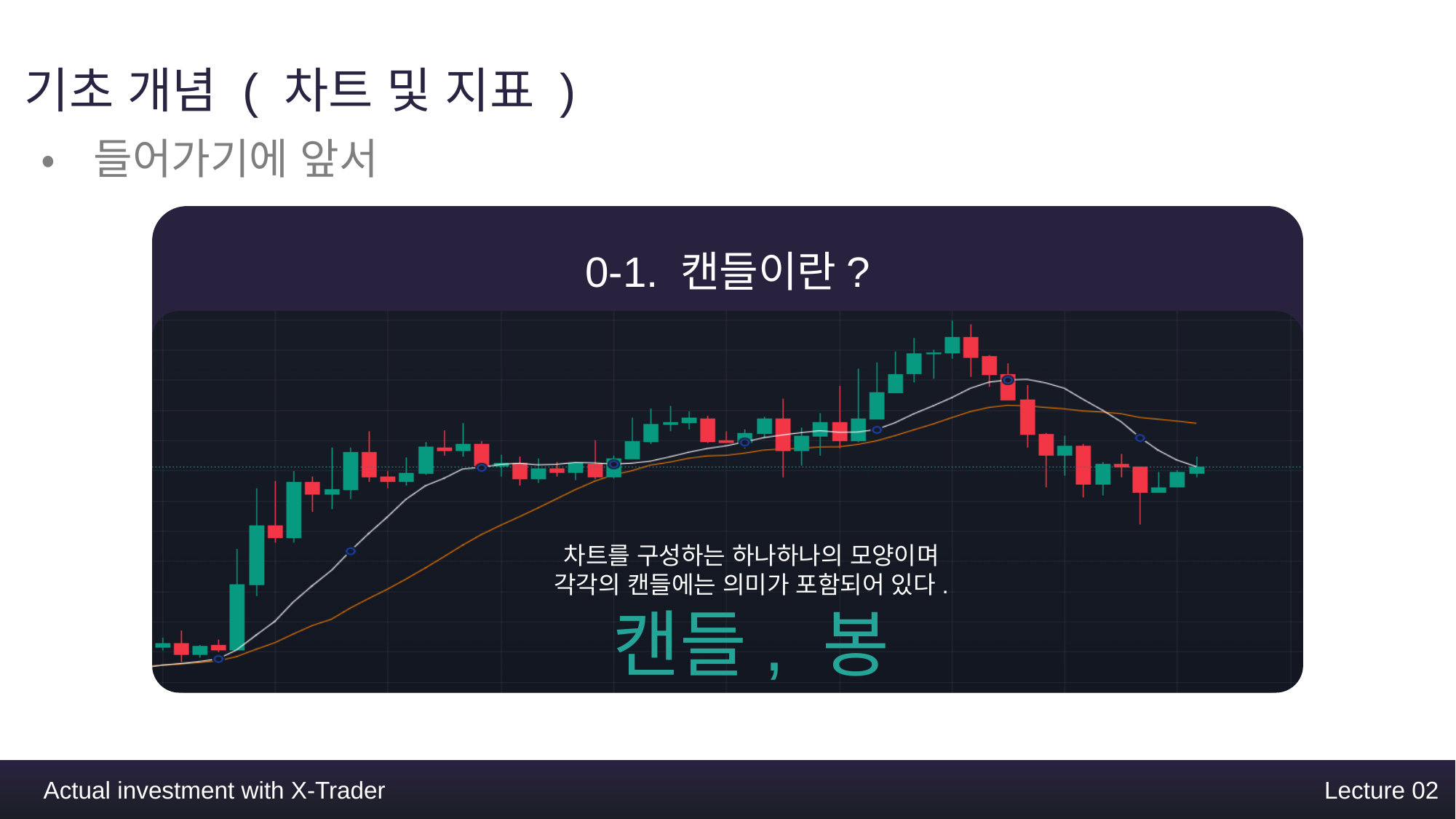

기초 개념 ( 차트 및 지표 )
•들어가기에 앞서

0-1. 캔들이란?

차트를 구성하는 하나하나의 모양이며
각각의 캔들에는 의미가 포함되어 있다.
캔들, 봉

Actual investment with X-Trader
Lecture 02